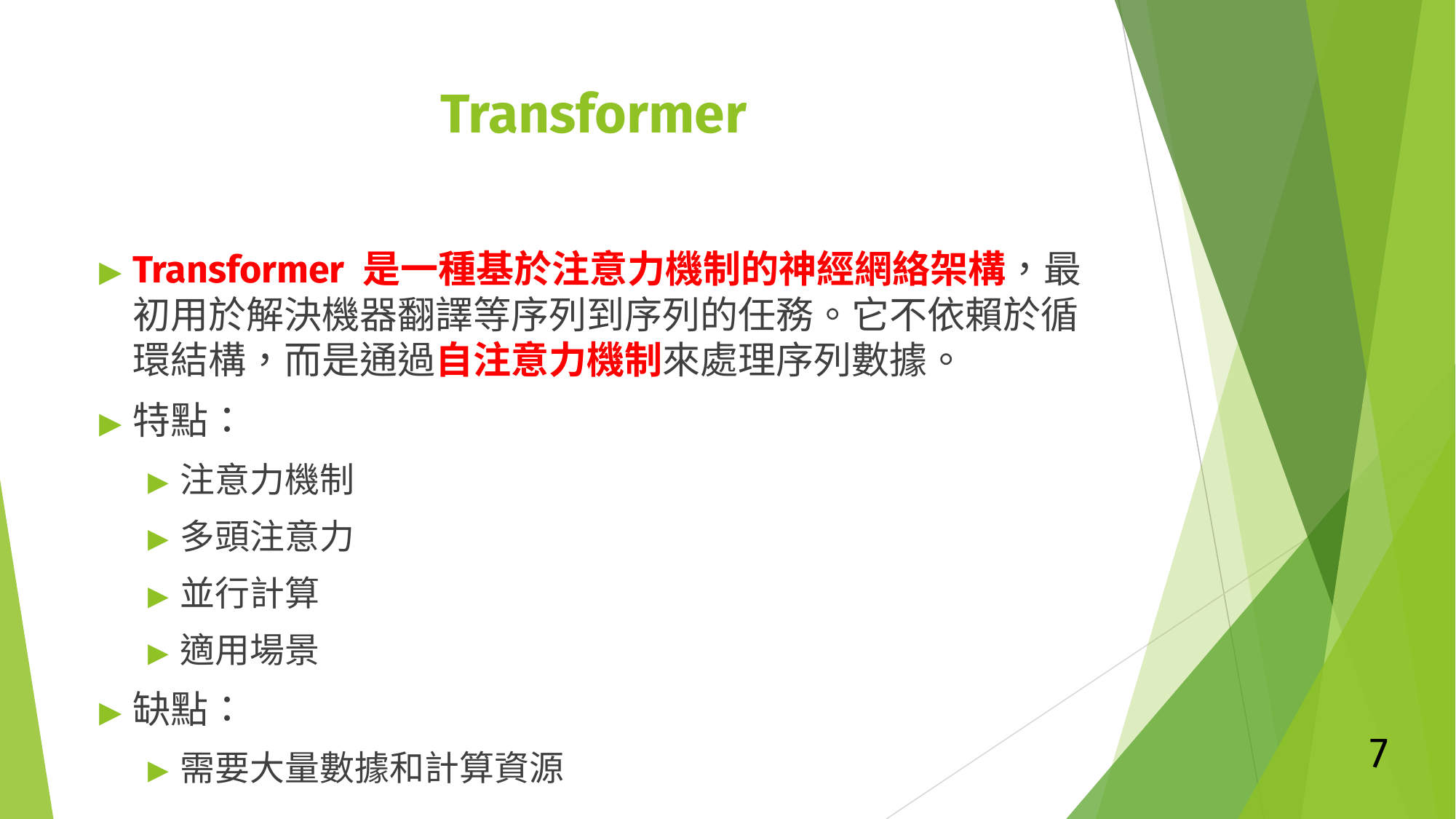

# Transformer
Transformer 是一種基於注意力機制的神經網絡架構，最初用於解決機器翻譯等序列到序列的任務。它不依賴於循環結構，而是通過自注意力機制來處理序列數據。
特點：
注意力機制
多頭注意力
並行計算
適用場景
缺點：
需要大量數據和計算資源
7